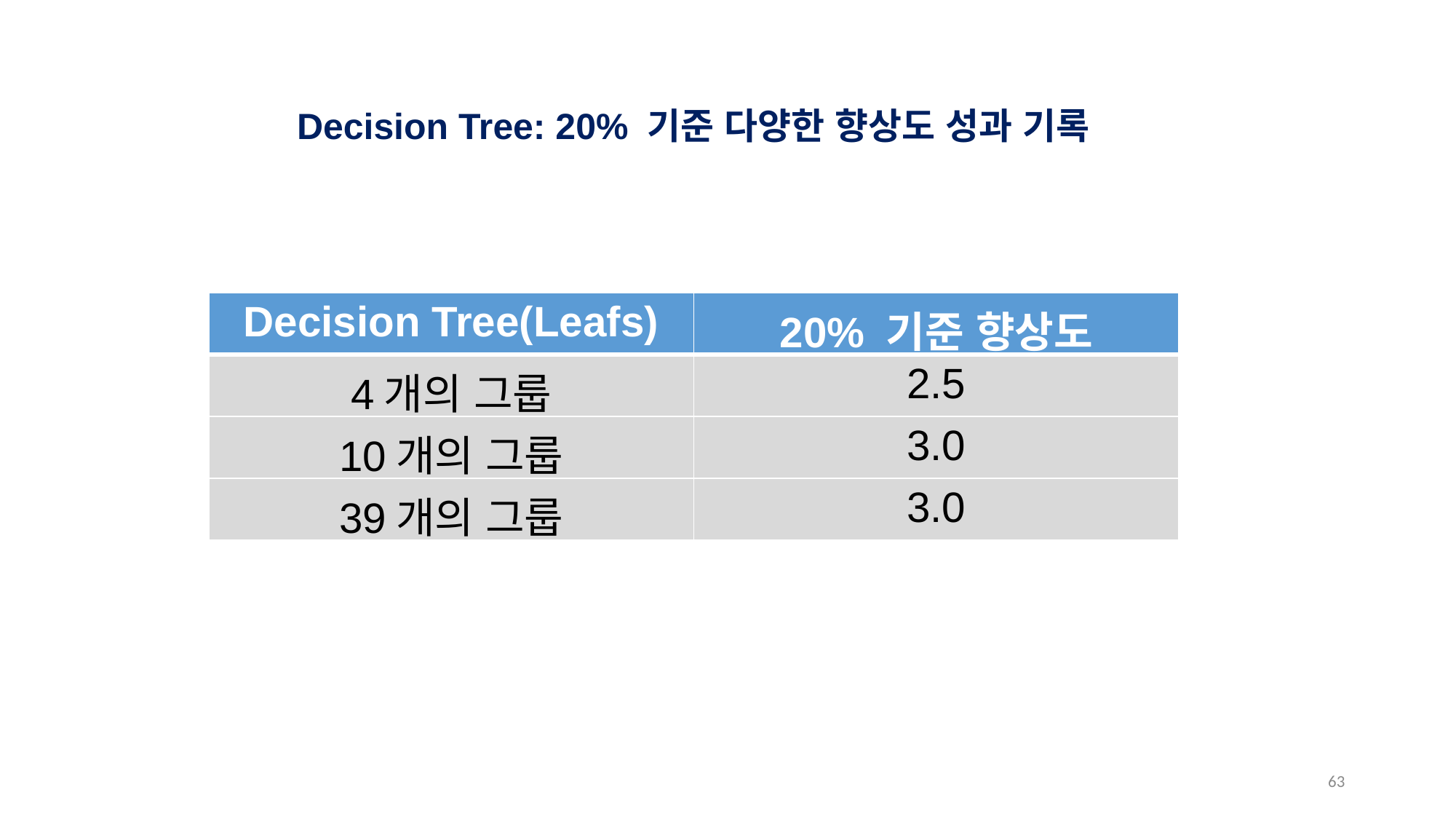

Decision Tree: 20% 기준 다양한 향상도 성과 기록
| Decision Tree(Leafs) | 20% 기준 향상도 |
| --- | --- |
| 4개의 그룹 | 2.5 |
| 10개의 그룹 | 3.0 |
| 39개의 그룹 | 3.0 |
63